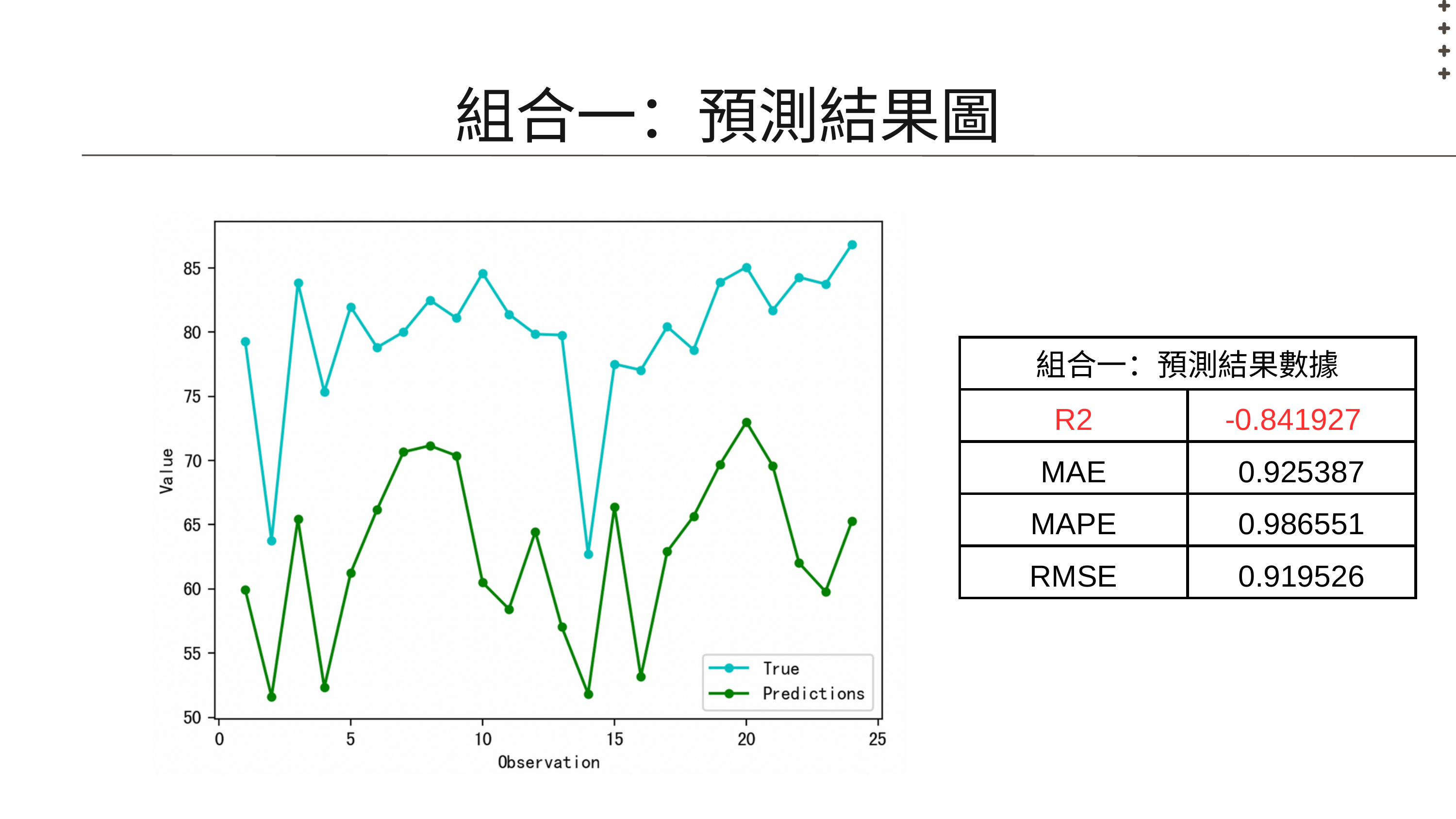

組合一：預測結果圖

| 組合一：預測結果數據 | 組合一：預測結果數據 |
| --- | --- |
| R2 | -0.841927 |
| MAE | 0.925387 |
| MAPE | 0.986551 |
| RMSE | 0.919526 |